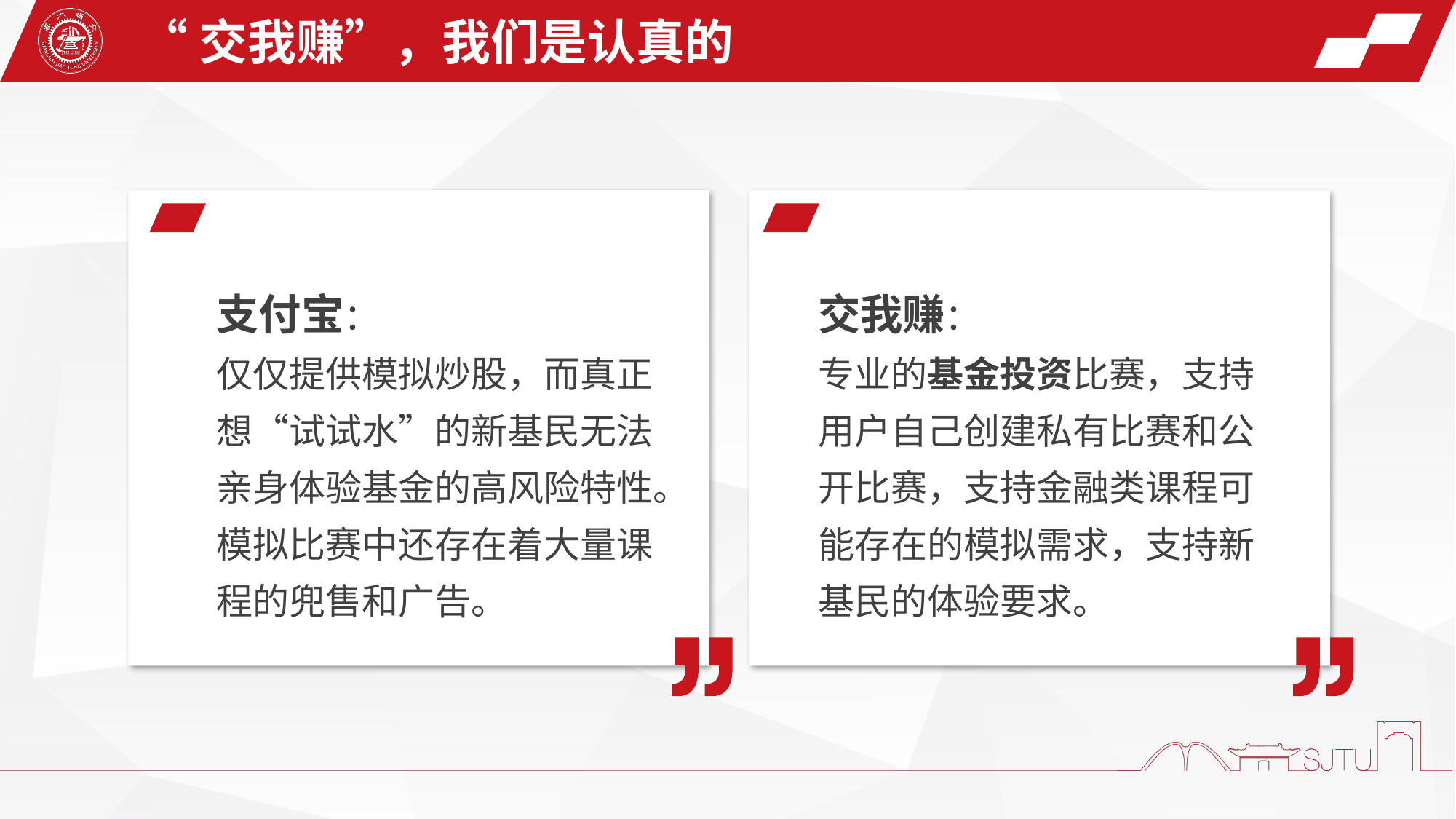

“交我赚”，我们是认真的

支付宝：
仅仅提供模拟炒股，而真正想“试试水”的新基民无法亲身体验基金的高风险特性。模拟比赛中还存在着大量课程的兜售和广告。
交我赚：
专业的基金投资比赛，支持用户自己创建私有比赛和公开比赛，支持金融类课程可能存在的模拟需求，支持新基民的体验要求。